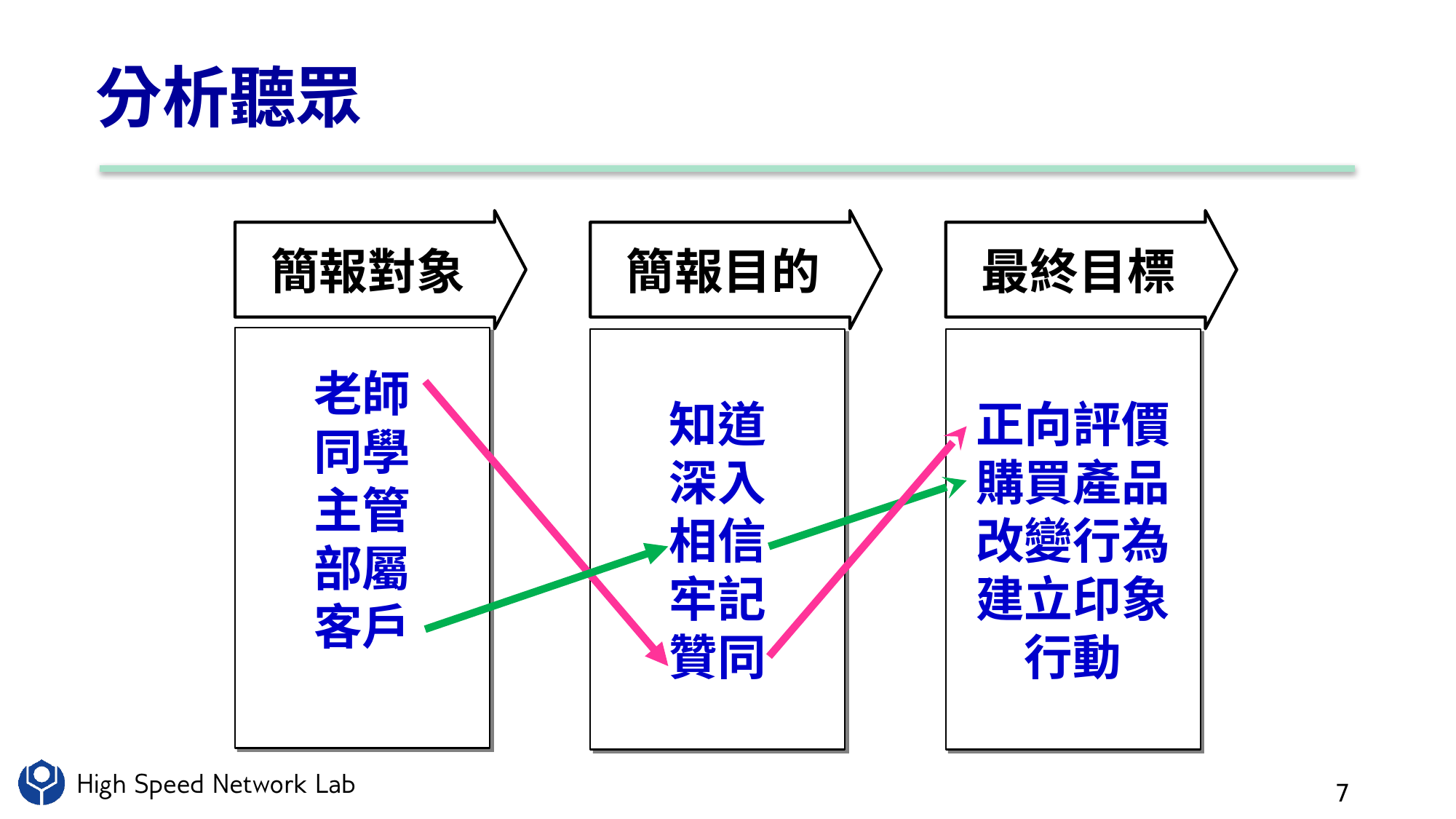

# 分析聽眾
簡報對象
簡報目的
最終目標
老師
同學
主管
部屬
客戶

知道
深入
相信
牢記
贊同
正向評價
購買產品
改變行為
建立印象
行動

7